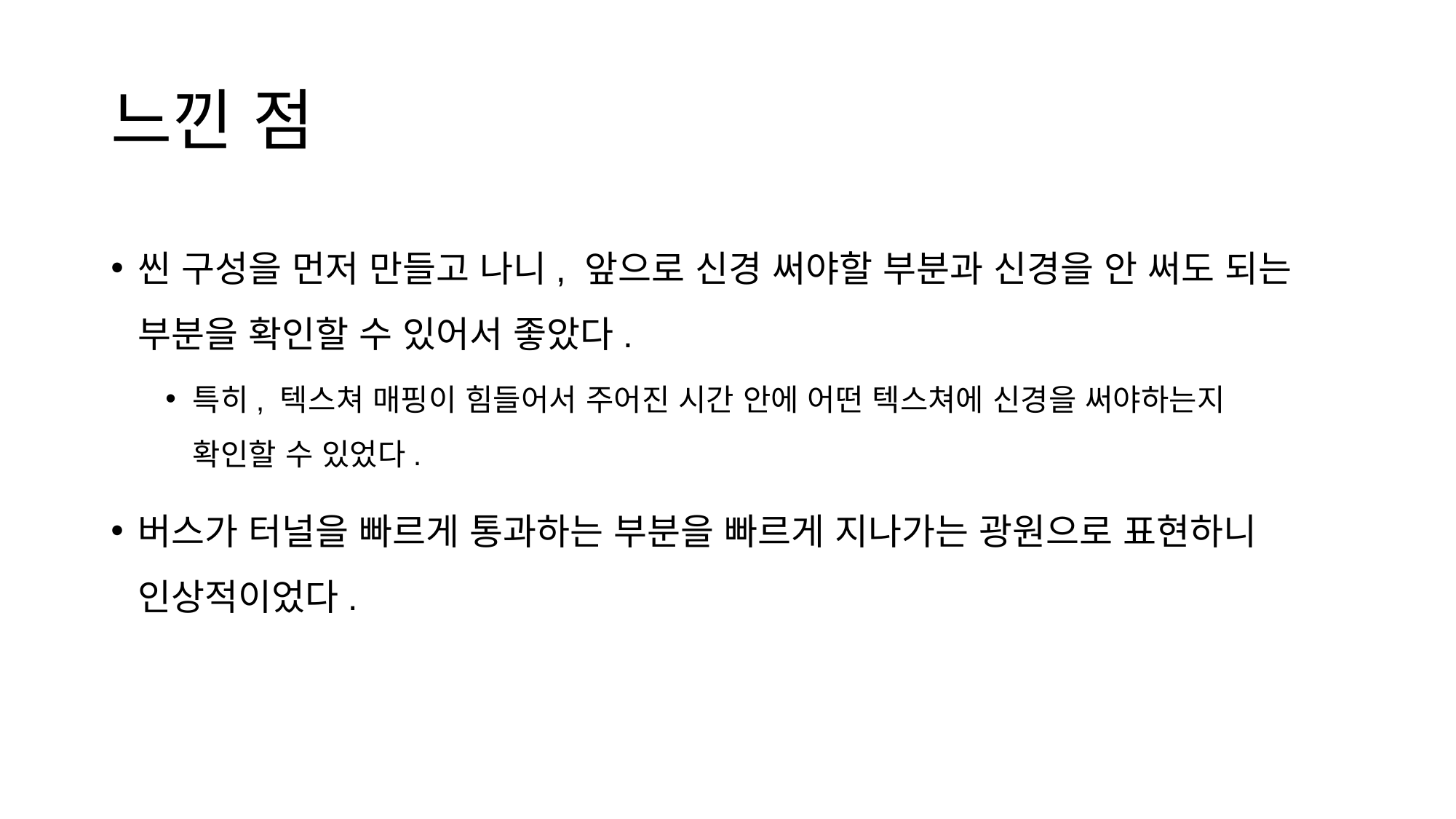

# 느낀 점
씬 구성을 먼저 만들고 나니, 앞으로 신경 써야할 부분과 신경을 안 써도 되는 부분을 확인할 수 있어서 좋았다.
특히, 텍스쳐 매핑이 힘들어서 주어진 시간 안에 어떤 텍스쳐에 신경을 써야하는지 확인할 수 있었다.
버스가 터널을 빠르게 통과하는 부분을 빠르게 지나가는 광원으로 표현하니 인상적이었다.